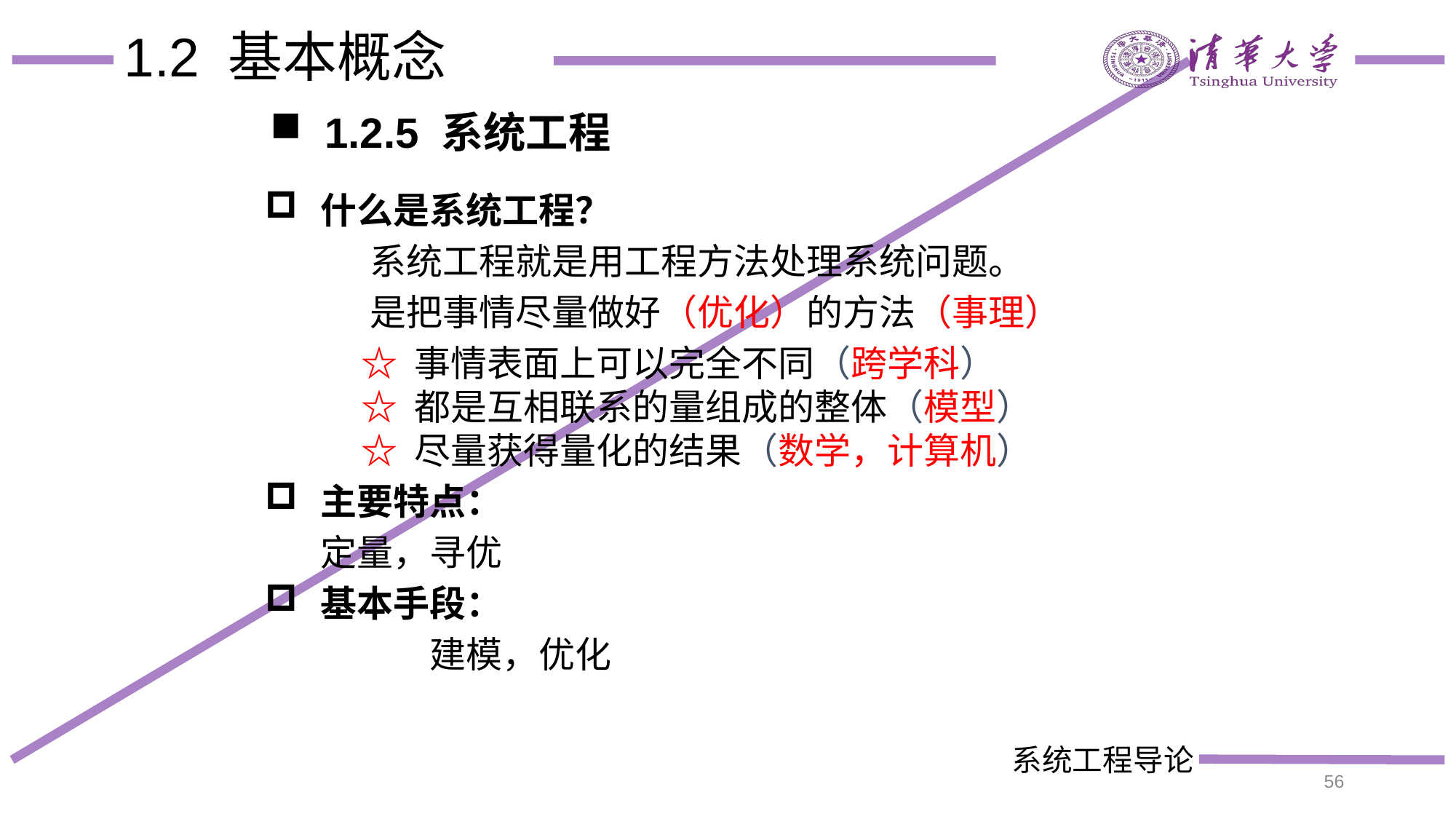

# 1.2 基本概念
1.2.5 系统工程
什么是系统工程？
     系统工程就是用工程方法处理系统问题。
     是把事情尽量做好（优化）的方法（事理）
     ☆ 事情表面上可以完全不同（跨学科）
     ☆ 都是互相联系的量组成的整体（模型）
     ☆ 尽量获得量化的结果（数学，计算机）
主要特点：
    	定量，寻优
基本手段：
       	建模，优化
56